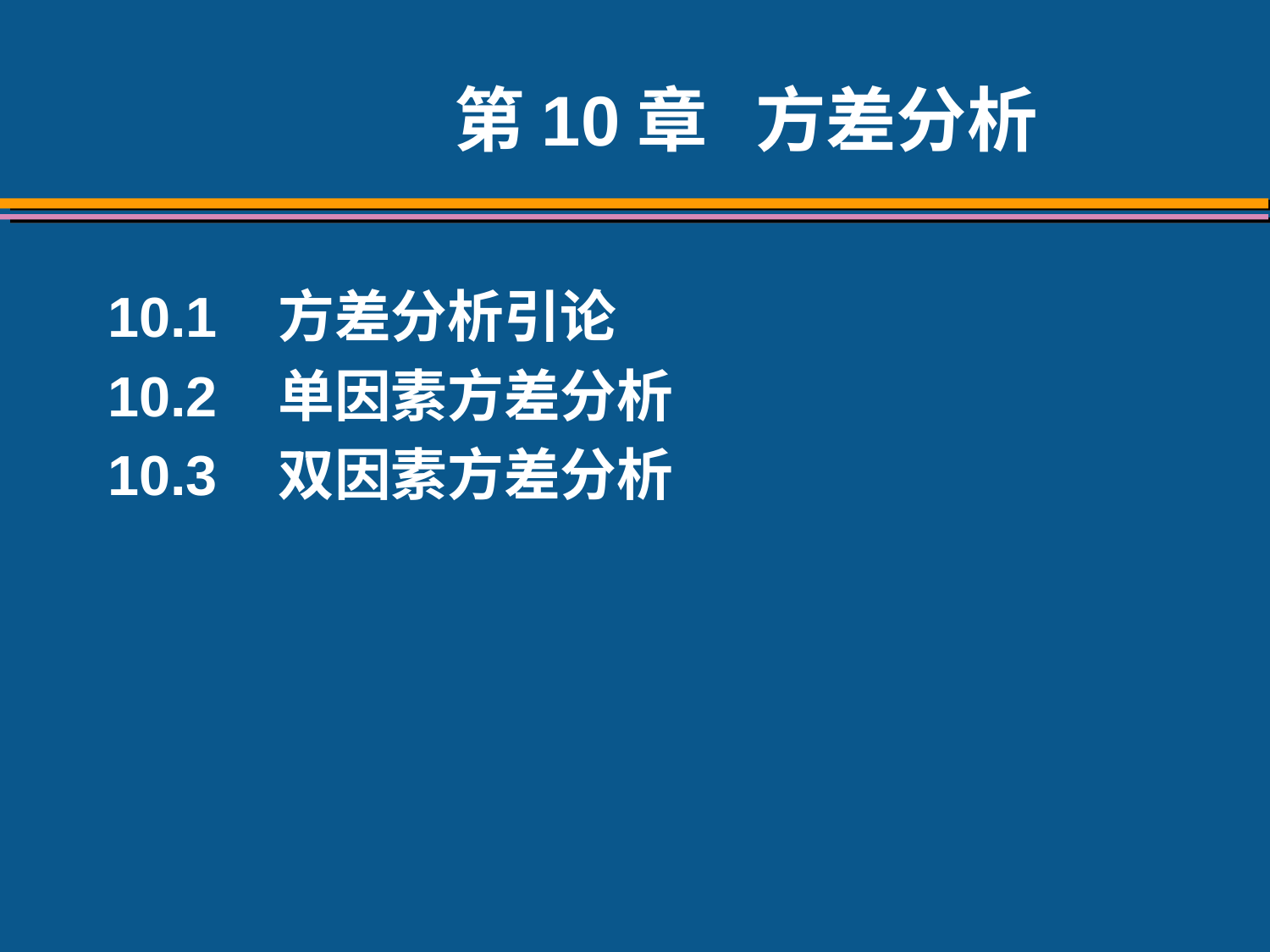

# 第10章   方差分析
10.1   方差分析引论
10.2   单因素方差分析
10.3   双因素方差分析